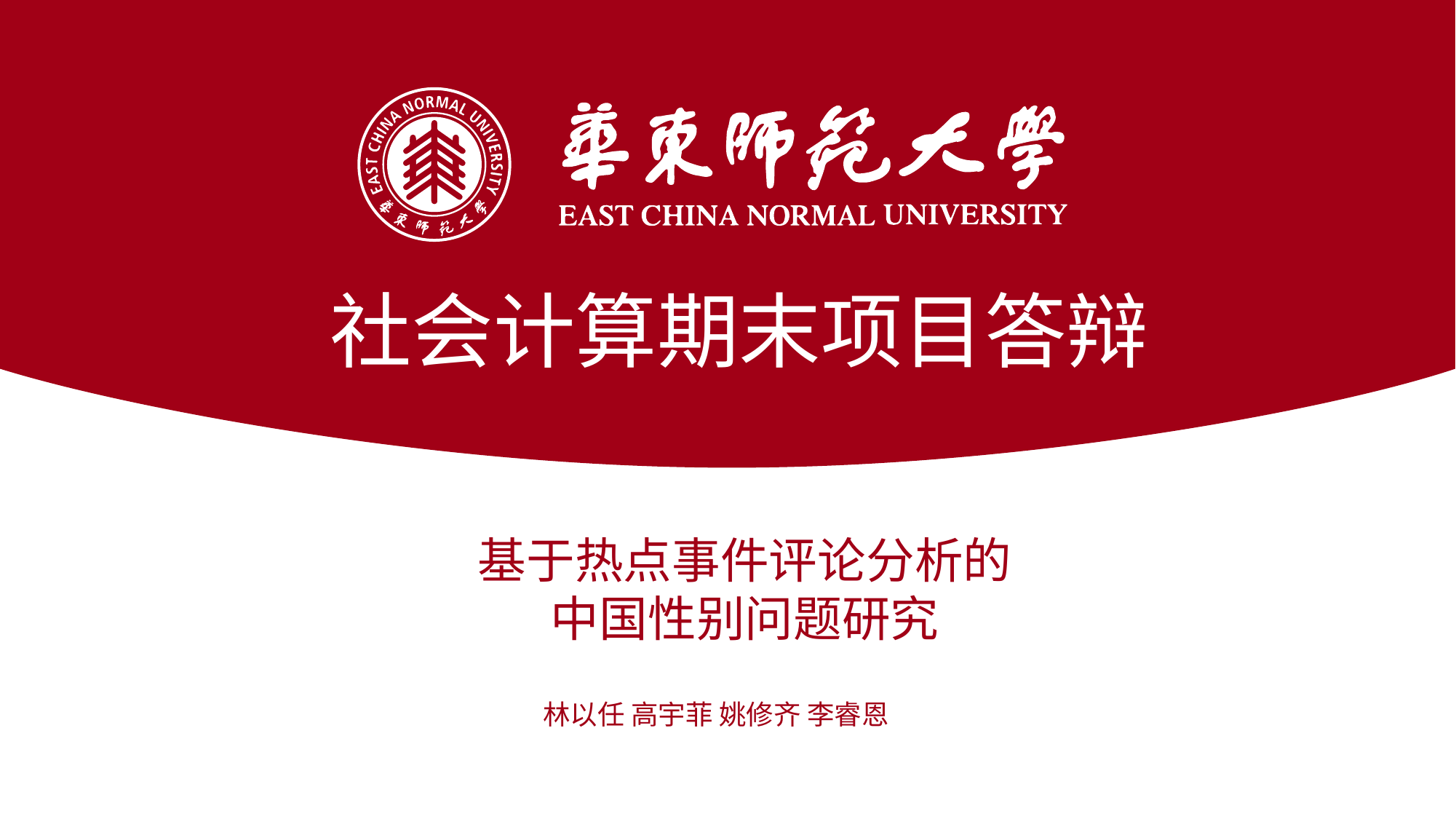

社会计算期末项目答辩
基于热点事件评论分析的
中国性别问题研究
林以任 高宇菲 姚修齐 李睿恩